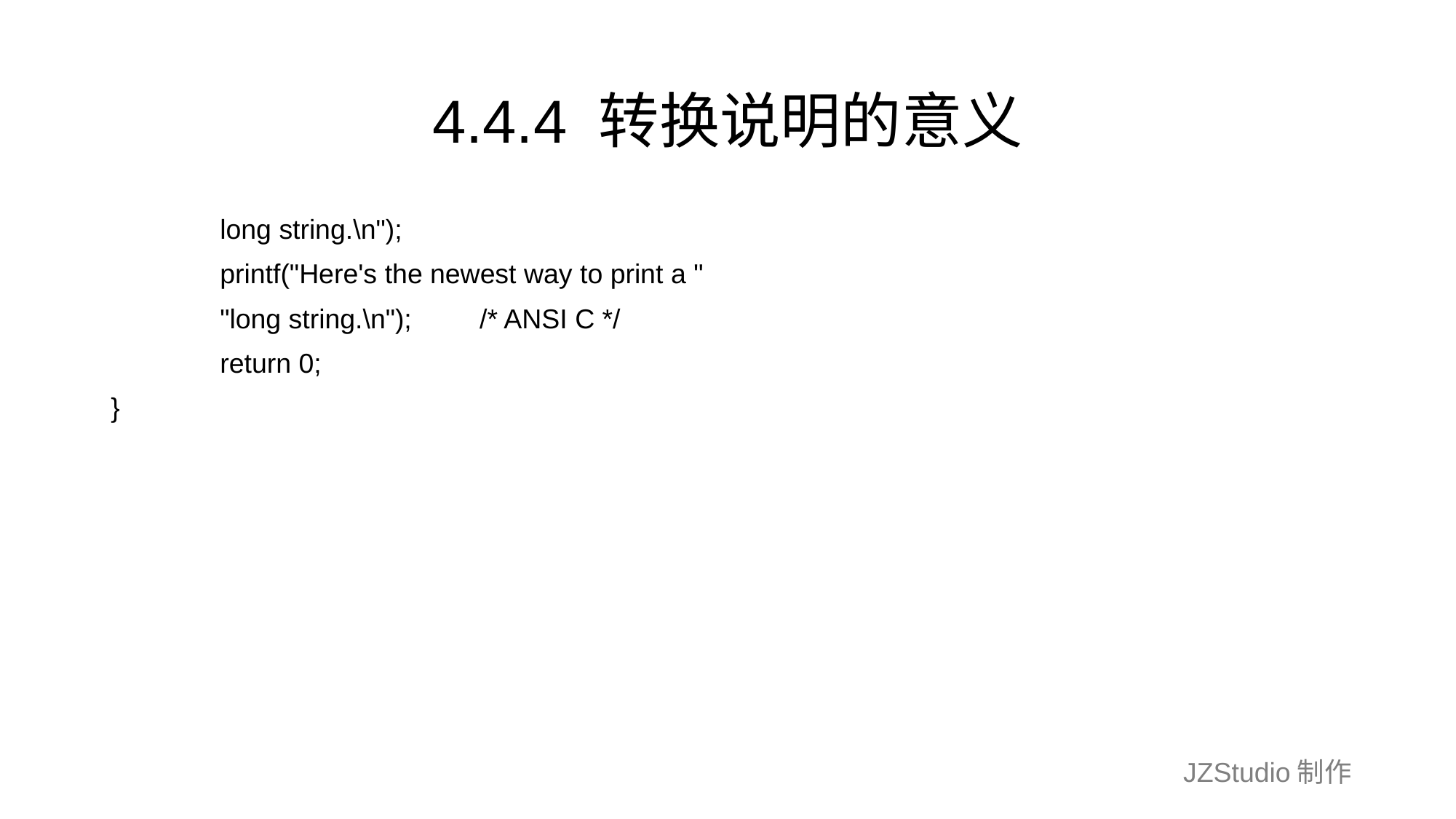

# 4.4.4 转换说明的意义
	long string.\n");
	printf("Here's the newest way to print a "
	"long string.\n");　　/* ANSI C */
	return 0;
}